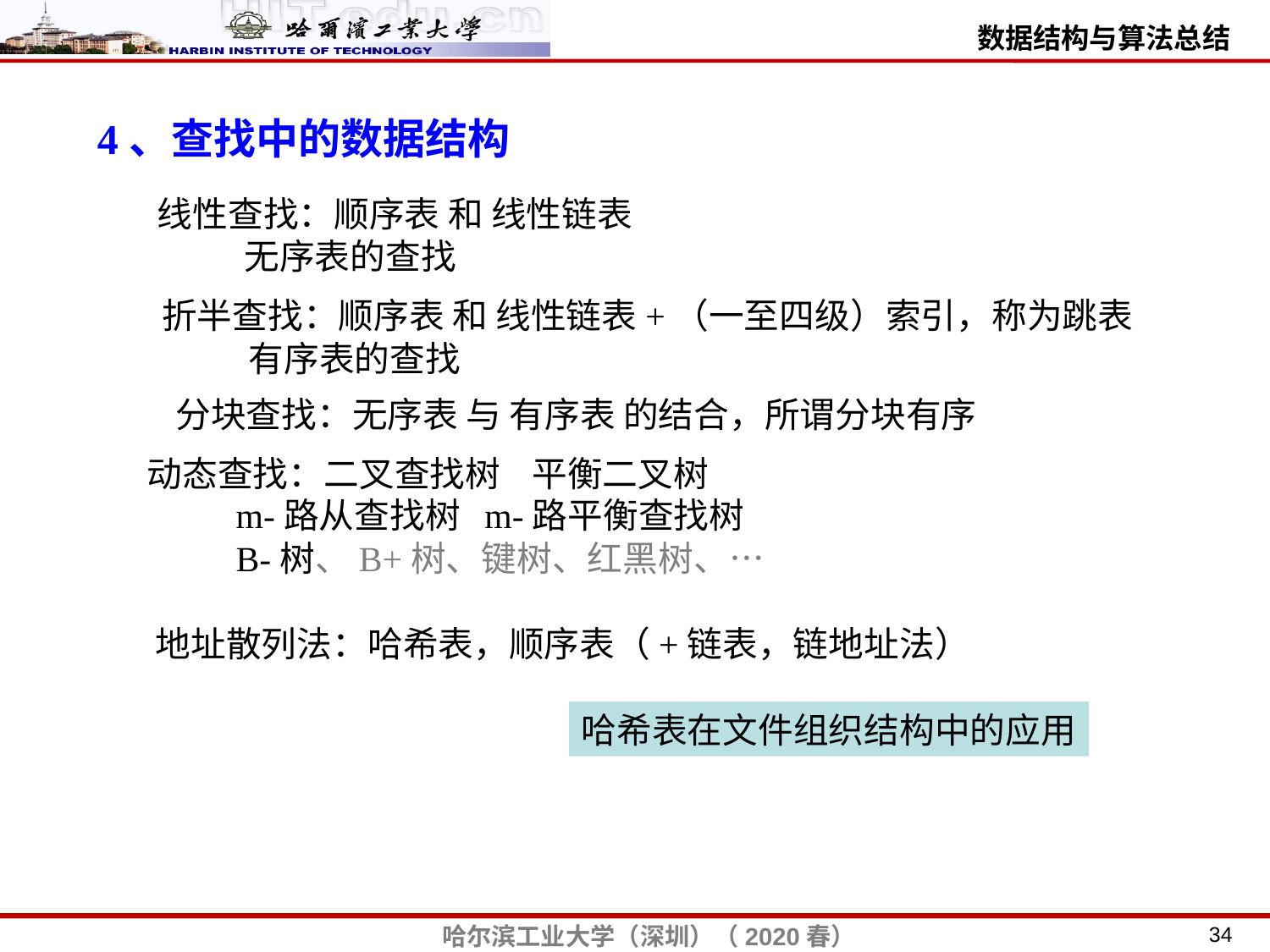

4、查找中的数据结构
线性查找：顺序表 和 线性链表
          无序表的查找
折半查找：顺序表 和 线性链表+（一至四级）索引，称为跳表
          有序表的查找
分块查找：无序表 与 有序表 的结合，所谓分块有序
动态查找：二叉查找树    平衡二叉树
          m-路从查找树  m-路平衡查找树
          B-树、B+树、键树、红黑树、…
地址散列法：哈希表，顺序表（+链表，链地址法）
哈希表在文件组织结构中的应用